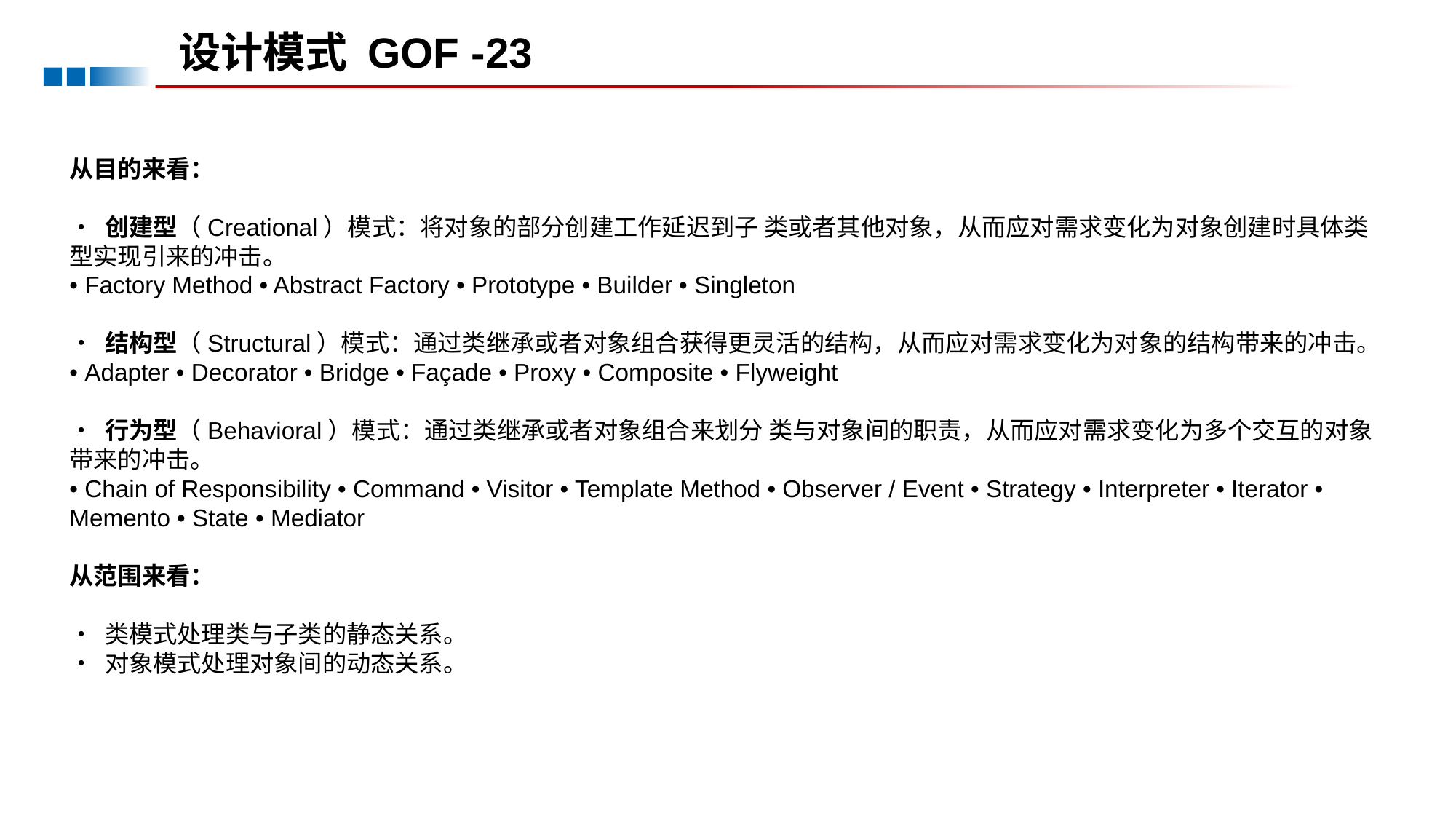

设计模式 GOF -23
从目的来看：

• 创建型（Creational）模式：将对象的部分创建工作延迟到子 类或者其他对象，从而应对需求变化为对象创建时具体类型实现引来的冲击。
• Factory Method • Abstract Factory • Prototype • Builder • Singleton

• 结构型（Structural）模式：通过类继承或者对象组合获得更灵活的结构，从而应对需求变化为对象的结构带来的冲击。
• Adapter • Decorator • Bridge • Façade • Proxy • Composite • Flyweight

• 行为型（Behavioral）模式：通过类继承或者对象组合来划分 类与对象间的职责，从而应对需求变化为多个交互的对象带来的冲击。
• Chain of Responsibility • Command • Visitor • Template Method • Observer / Event • Strategy • Interpreter • Iterator • Memento • State • Mediator

从范围来看：

• 类模式处理类与子类的静态关系。
• 对象模式处理对象间的动态关系。